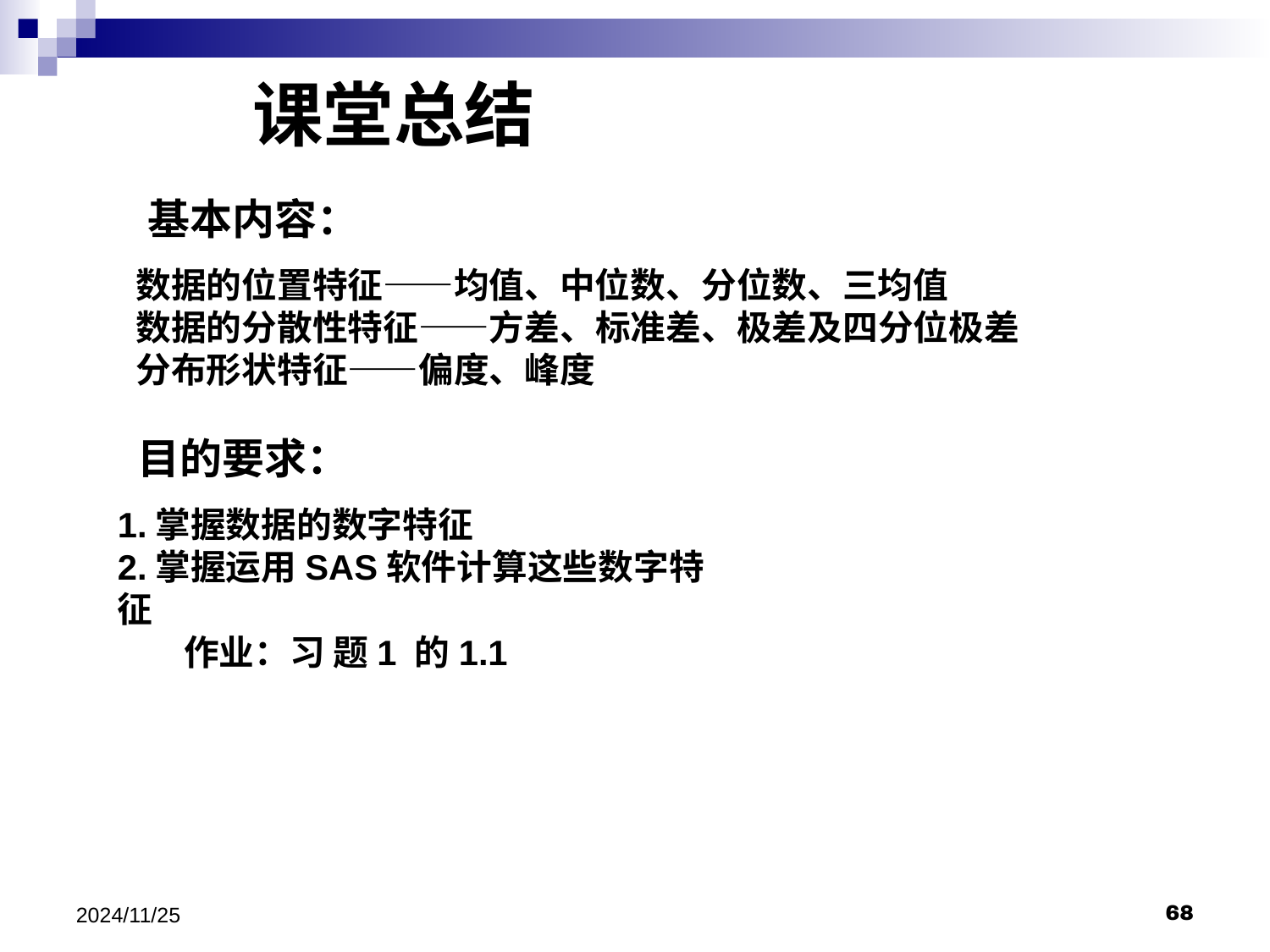

# 课堂总结

基本内容：
数据的位置特征——均值、中位数、分位数、三均值
数据的分散性特征——方差、标准差、极差及四分位极差
分布形状特征——偏度、峰度

目的要求：
1.掌握数据的数字特征
2.掌握运用SAS软件计算这些数字特征
    作业：习 题1 的1.1
2024/11/25
68